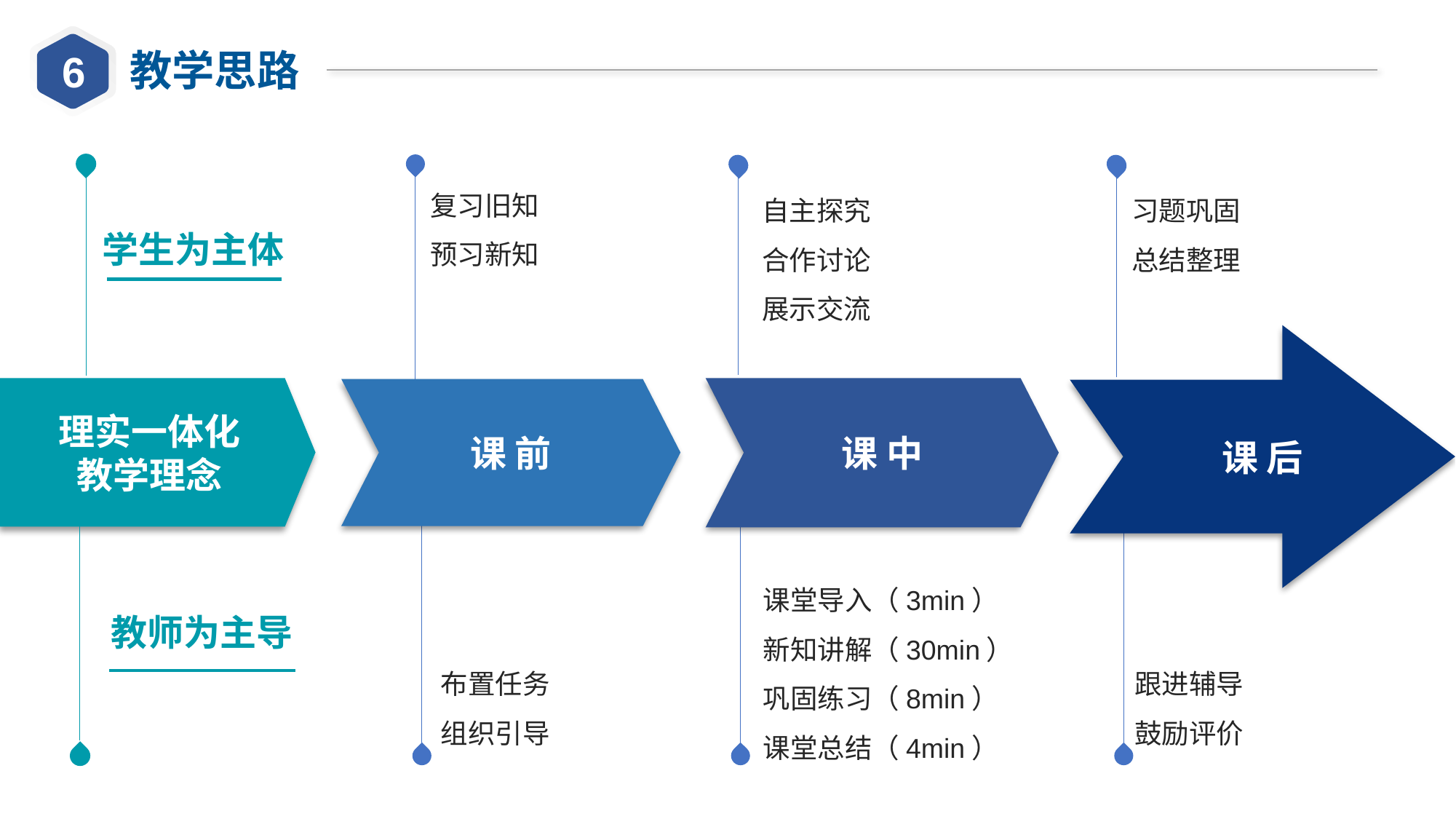

6
教学思路

复习旧知
预习新知
自主探究
合作讨论
展示交流
习题巩固
总结整理
学生为主体
课 后
课 中
理实一体化
教学理念
课 前

课堂导入（3min）
新知讲解（30min）
巩固练习（8min）
课堂总结（4min）
教师为主导
布置任务
组织引导
跟进辅导
鼓励评价